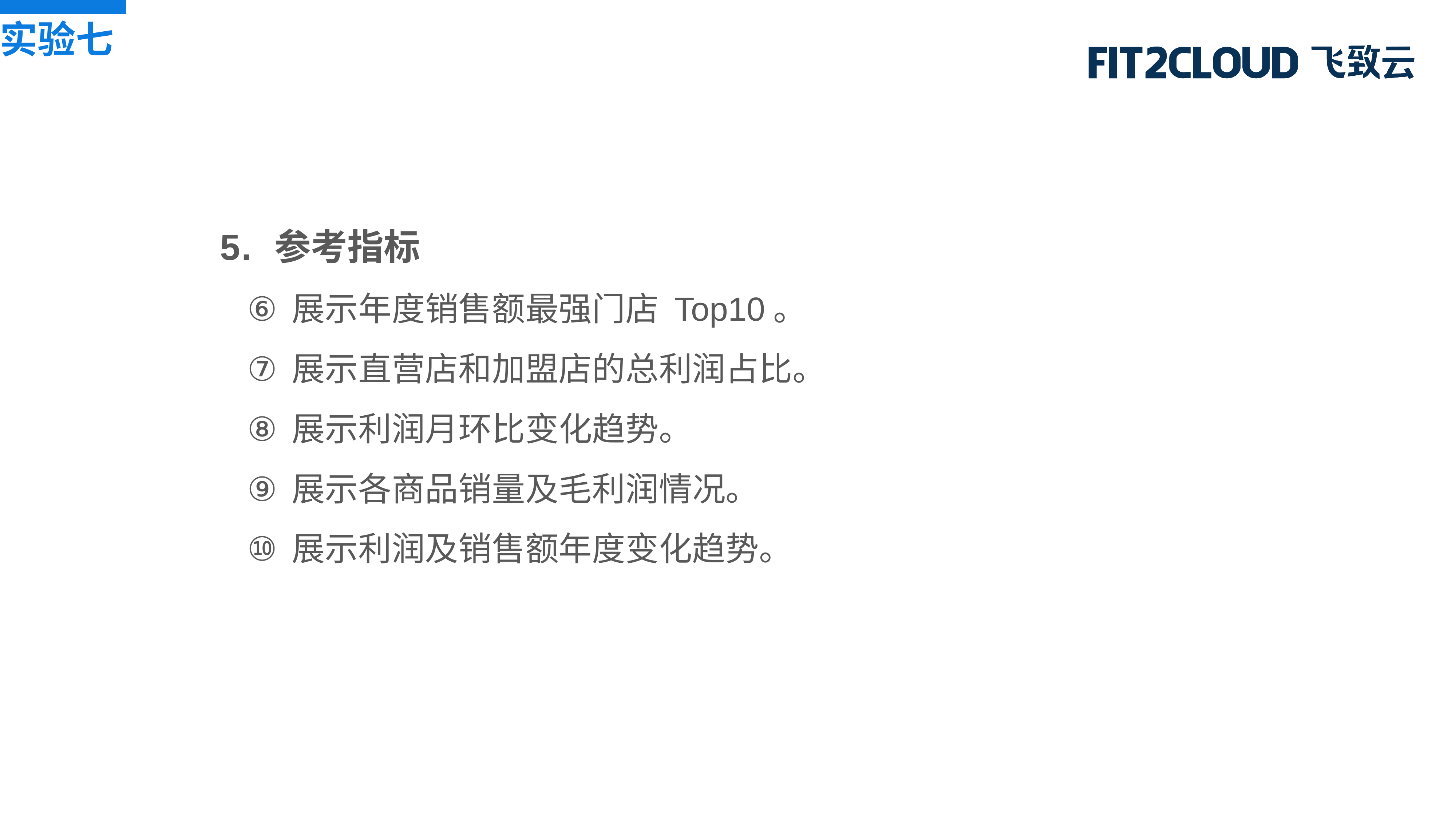

实验七
参考指标
展示年度销售额最强门店 Top10。
展示直营店和加盟店的总利润占比。
展示利润月环比变化趋势。
展示各商品销量及毛利润情况。
展示利润及销售额年度变化趋势。